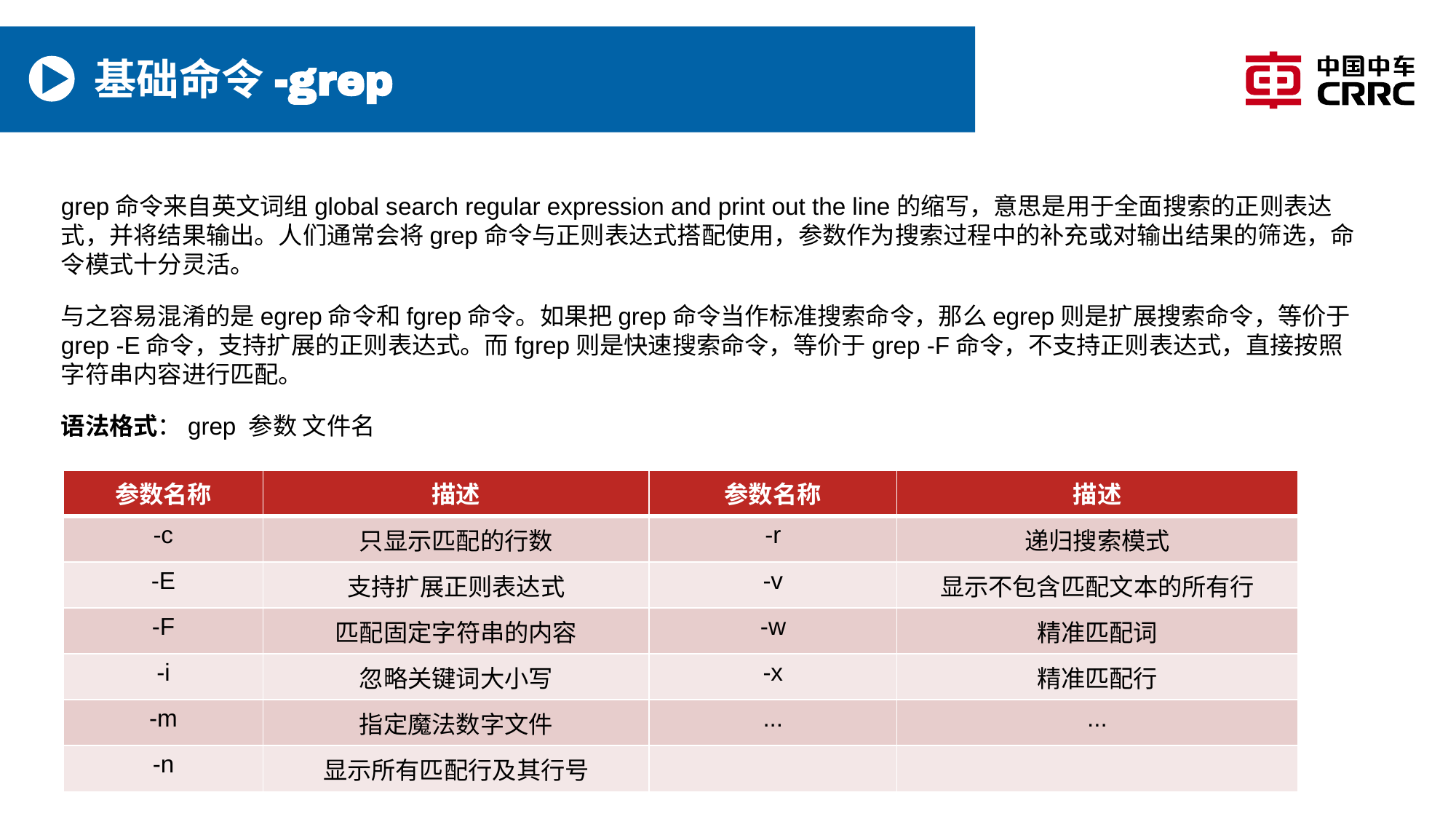

# 基础命令-grep
grep命令来自英文词组global search regular expression and print out the line的缩写，意思是用于全面搜索的正则表达式，并将结果输出。人们通常会将grep命令与正则表达式搭配使用，参数作为搜索过程中的补充或对输出结果的筛选，命令模式十分灵‍活。
与之容易混淆的是egrep命令和fgrep命令。如果把grep命令当作标准搜索命令，那么egrep则是扩展搜索命令，等价于grep -E命令，支持扩展的正则表达式。而fgrep则是快速搜索命令，等价于grep -F命令，不支持正则表达式，直接按照字符串内容进行匹配。
语法格式：grep 参数 文件名

| 参数名称 | 描述 | 参数名称 | 描述 |
| --- | --- | --- | --- |
| -c | 只显示匹配的行数 | -r | 递归搜索模式 |
| -E | 支持扩展正则表达式 | -v | 显示不包含匹配文本的所有行 |
| -F | 匹配固定字符串的内容 | -w | 精准匹配词 |
| -i | 忽略关键词大小写 | -x | 精准匹配行 |
| -m | 指定魔法数字文件 | ... | ... |
| -n | 显示所有匹配行及其行号 |  |  |
12